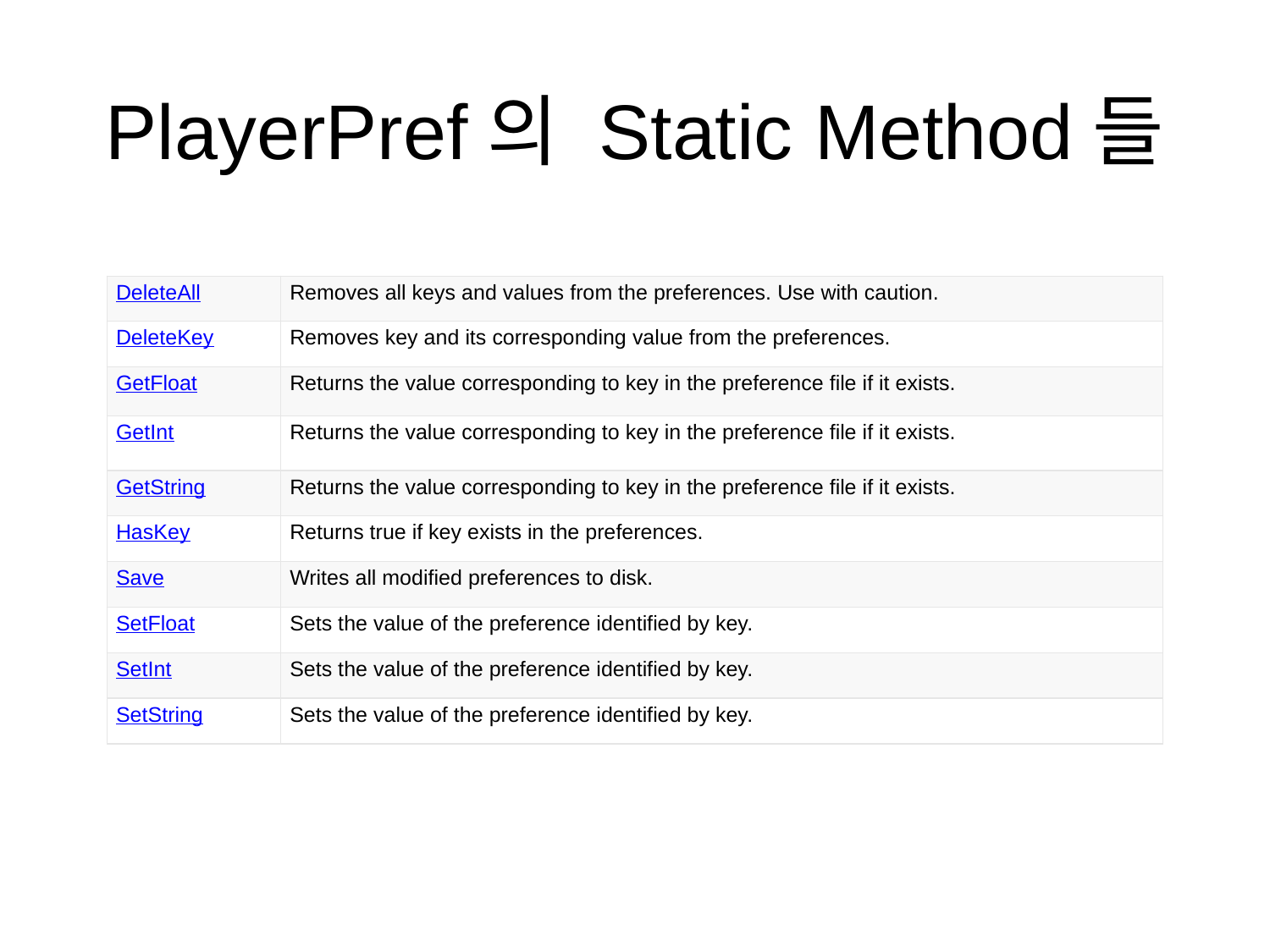

# PlayerPref의 Static Method들
| DeleteAll | Removes all keys and values from the preferences. Use with caution. |
| --- | --- |
| DeleteKey | Removes key and its corresponding value from the preferences. |
| GetFloat | Returns the value corresponding to key in the preference file if it exists. |
| GetInt | Returns the value corresponding to key in the preference file if it exists. |
| GetString | Returns the value corresponding to key in the preference file if it exists. |
| HasKey | Returns true if key exists in the preferences. |
| Save | Writes all modified preferences to disk. |
| SetFloat | Sets the value of the preference identified by key. |
| SetInt | Sets the value of the preference identified by key. |
| SetString | Sets the value of the preference identified by key. |